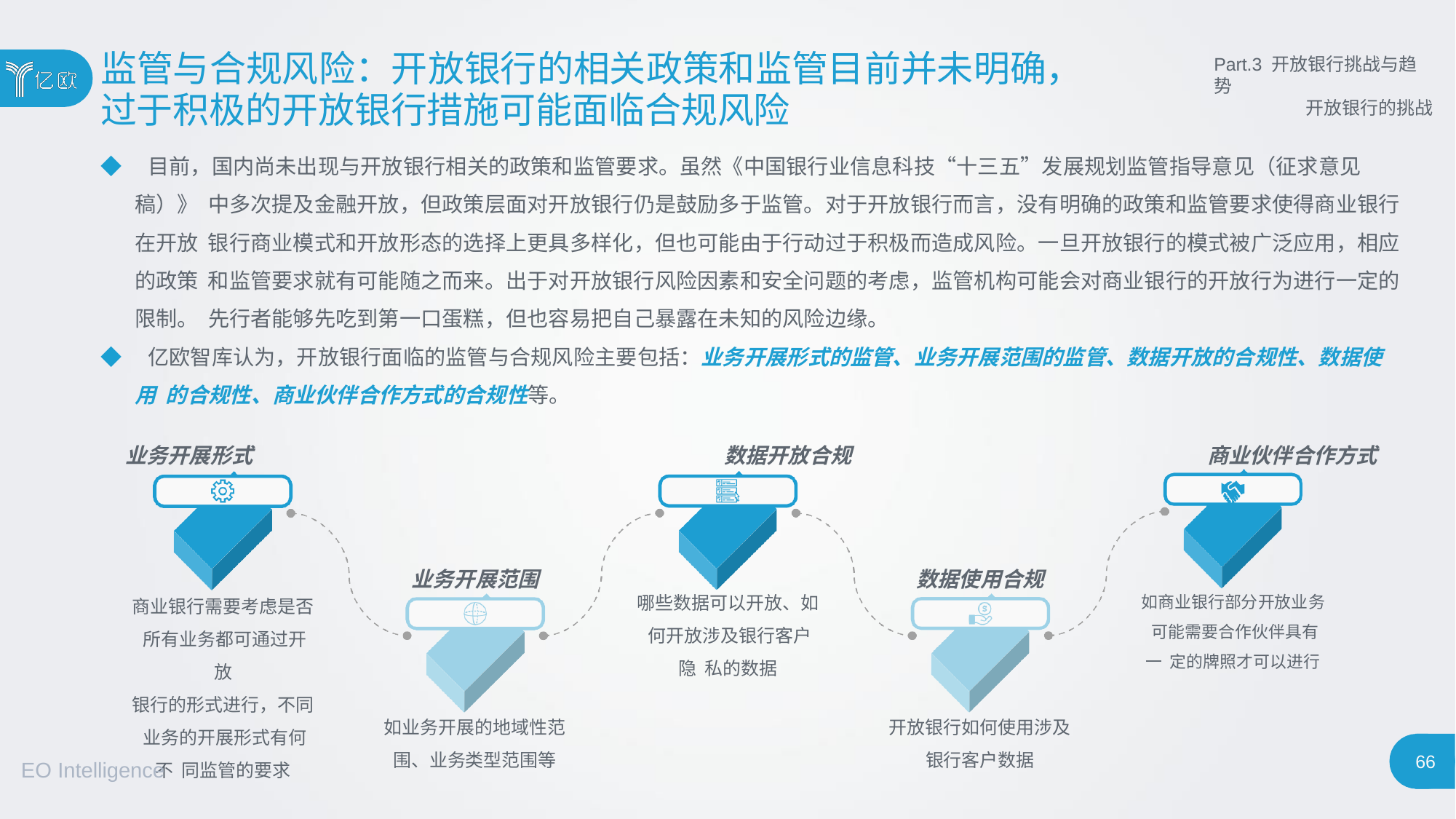

# 监管与合规风险：开放银行的相关政策和监管目前并未明确，
过于积极的开放银行措施可能面临合规风险
Part.3 开放银行挑战与趋势
开放银行的挑战

◆ 目前，国内尚未出现与开放银行相关的政策和监管要求。虽然《中国银行业信息科技“十三五”发展规划监管指导意见（征求意见稿）》  中多次提及金融开放，但政策层面对开放银行仍是鼓励多于监管。对于开放银行而言，没有明确的政策和监管要求使得商业银行在开放  银行商业模式和开放形态的选择上更具多样化，但也可能由于行动过于积极而造成风险。一旦开放银行的模式被广泛应用，相应的政策  和监管要求就有可能随之而来。出于对开放银行风险因素和安全问题的考虑，监管机构可能会对商业银行的开放行为进行一定的限制。  先行者能够先吃到第一口蛋糕，但也容易把自己暴露在未知的风险边缘。
◆ 亿欧智库认为，开放银行面临的监管与合规风险主要包括：业务开展形式的监管、业务开展范围的监管、数据开放的合规性、数据使用  的合规性、商业伙伴合作方式的合规性等。

业务开展形式	数据开放合规	商业伙伴合作方式

业务开展范围
数据使用合规
哪些数据可以开放、如  何开放涉及银行客户隐  私的数据
商业银行需要考虑是否  所有业务都可通过开放
银行的形式进行，不同  业务的开展形式有何不  同监管的要求
如商业银行部分开放业务  可能需要合作伙伴具有一  定的牌照才可以进行
如业务开展的地域性范
开放银行如何使用涉及
围、业务类型范围等
银行客户数据
66
EO Intelligence